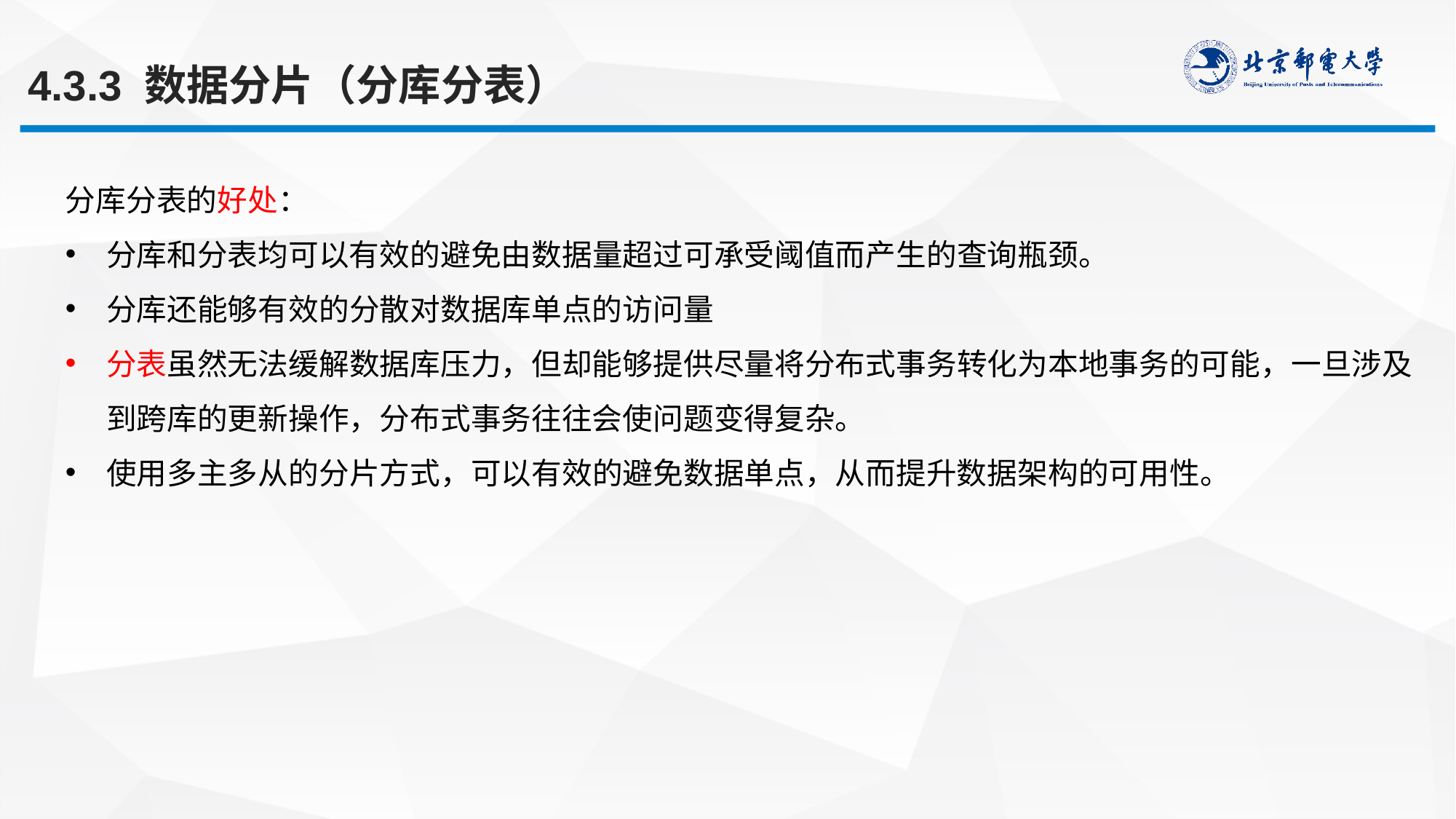

4.3.3 数据分片（分库分表）

分库分表的好处：
分库和分表均可以有效的避免由数据量超过可承受阈值而产生的查询瓶颈。
分库还能够有效的分散对数据库单点的访问量
分表虽然无法缓解数据库压力，但却能够提供尽量将分布式事务转化为本地事务的可能，一旦涉及到跨库的更新操作，分布式事务往往会使问题变得复杂。
使用多主多从的分片方式，可以有效的避免数据单点，从而提升数据架构的可用性。